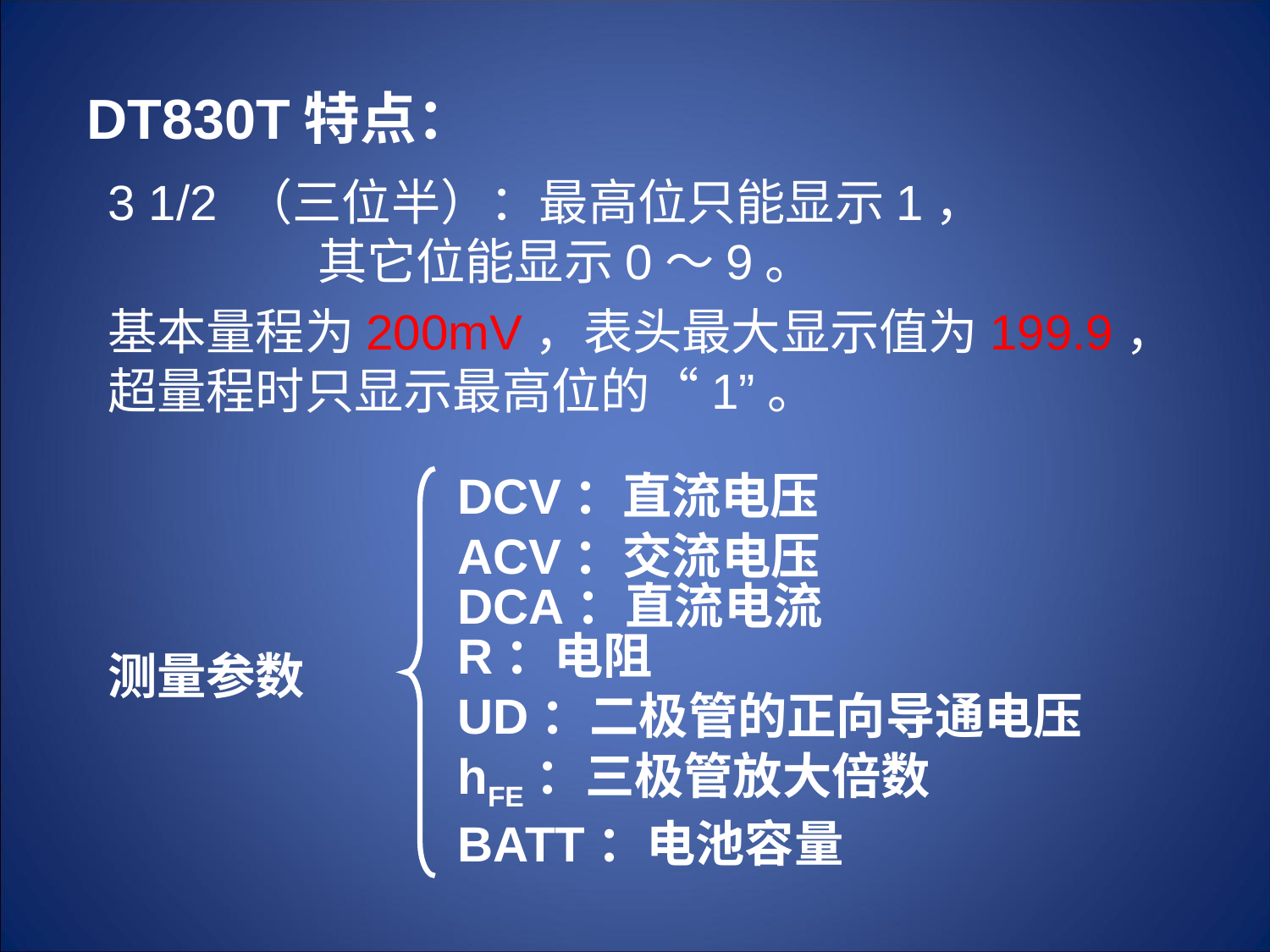

DT830T特点：
3 1/2 （三位半）：最高位只能显示1，
                  其它位能显示0～9。
基本量程为200mV，表头最大显示值为199.9，
超量程时只显示最高位的“1”。
DCV：直流电压

ACV：交流电压
DCA：直流电流
R：电阻
测量参数
UD：二极管的正向导通电压
hFE：三极管放大倍数
BATT：电池容量